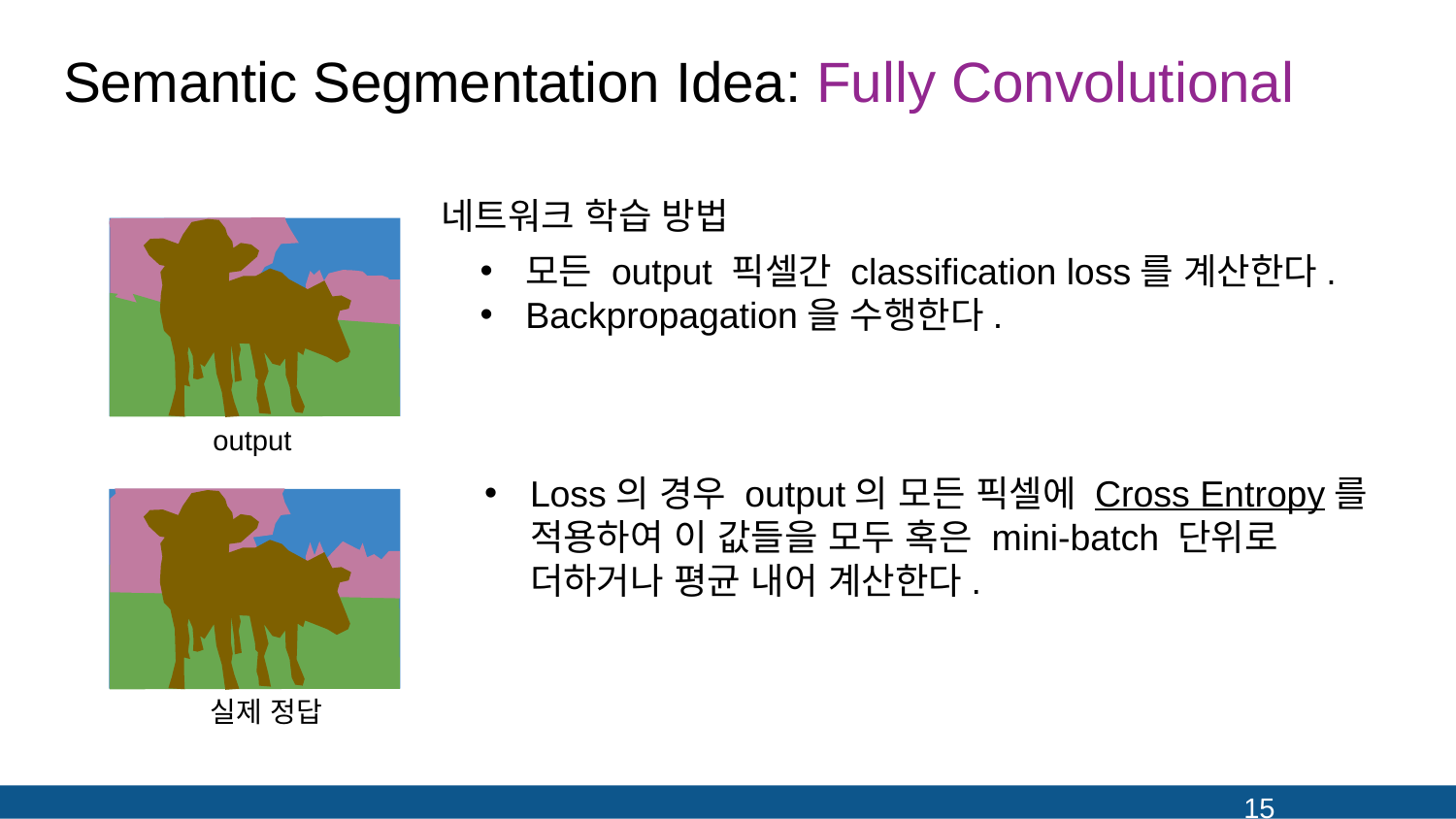

# Semantic Segmentation Idea: Fully Convolutional
네트워크 학습 방법

모든 output 픽셀간 classification loss를 계산한다.
Backpropagation을 수행한다.
output
Loss의 경우 output의 모든 픽셀에 Cross Entropy를 적용하여 이 값들을 모두 혹은 mini-batch 단위로 더하거나 평균 내어 계산한다.

실제 정답
15